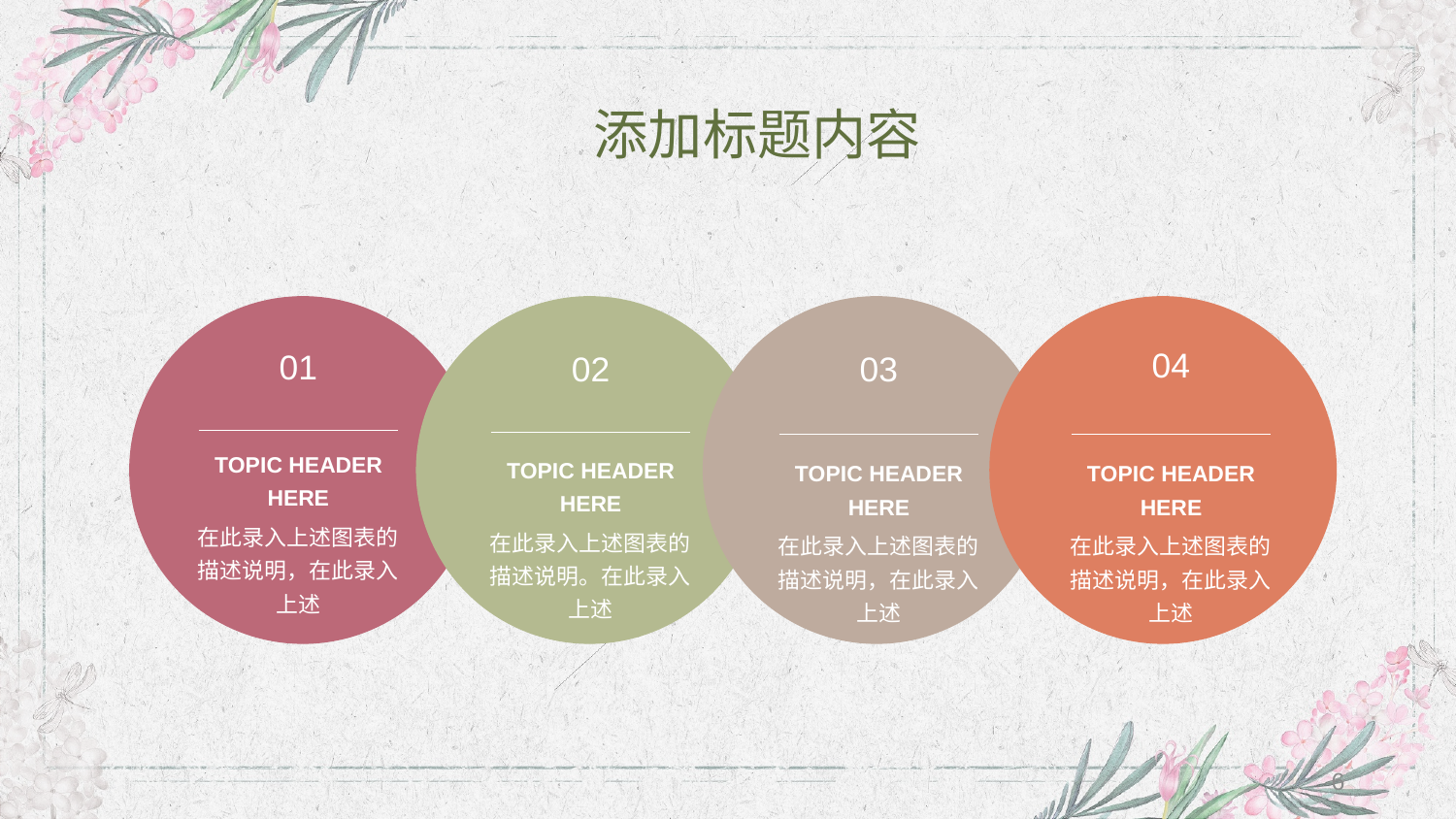

添加标题内容

01
TOPIC HEADER HERE
在此录入上述图表的描述说明，在此录入上述

02
TOPIC HEADER HERE
在此录入上述图表的描述说明。在此录入上述

03
TOPIC HEADER HERE
在此录入上述图表的描述说明，在此录入上述

04
TOPIC HEADER HERE
在此录入上述图表的描述说明，在此录入上述